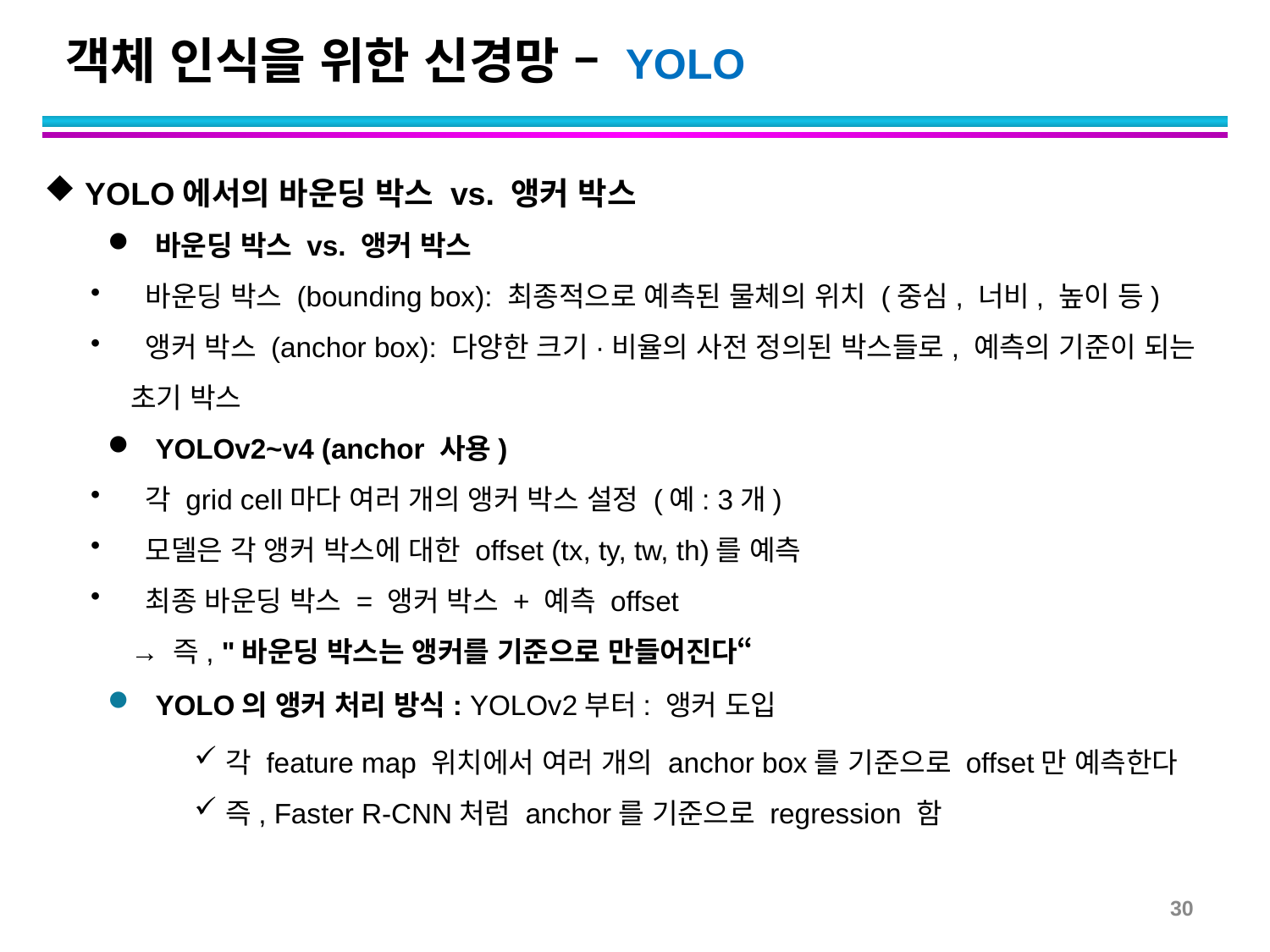

# 객체 인식을 위한 신경망 – YOLO
YOLO에서의 바운딩 박스 vs. 앵커 박스
바운딩 박스 vs. 앵커 박스
 바운딩 박스 (bounding box): 최종적으로 예측된 물체의 위치 (중심, 너비, 높이 등)
 앵커 박스 (anchor box): 다양한 크기·비율의 사전 정의된 박스들로, 예측의 기준이 되는 초기 박스
YOLOv2~v4 (anchor 사용)
 각 grid cell마다 여러 개의 앵커 박스 설정 (예: 3개)
 모델은 각 앵커 박스에 대한 offset (tx, ty, tw, th)를 예측
 최종 바운딩 박스 = 앵커 박스 + 예측 offset
→ 즉, "바운딩 박스는 앵커를 기준으로 만들어진다“
YOLO의 앵커 처리 방식: YOLOv2부터: 앵커 도입
각 feature map 위치에서 여러 개의 anchor box를 기준으로 offset만 예측한다
즉, Faster R-CNN처럼 anchor를 기준으로 regression 함

30